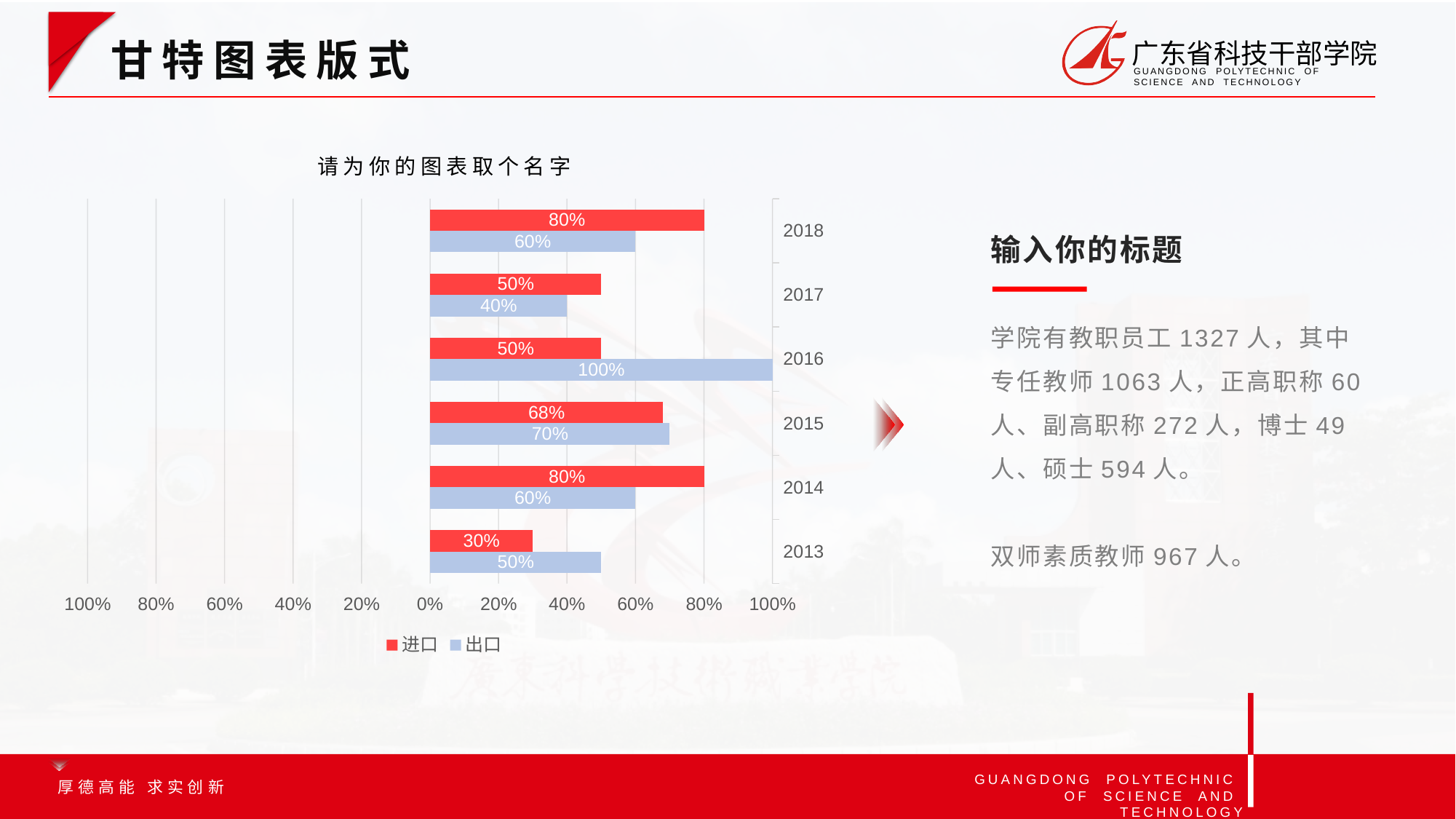

选中图表☞鼠标右键选择编辑数据☞即可修改图表数据
甘特图表版式
请为你的图表取个名字

### Chart

| Category | 出口 | 进口 |
|---|---|---|
| 2013 | 0.5 | 0.3 |
| 2014 | 0.6 | 0.8 |
| 2015 | 0.7 | 0.68 |
| 2016 | 1.0 | 0.5 |
| 2017 | 0.4 | 0.5 |
| 2018 | 0.6 | 0.8 |
输入你的标题

学院有教职员工1327人，其中专任教师1063人，正高职称60人、副高职称272人，博士49人、硕士594人。

双师素质教师967人。